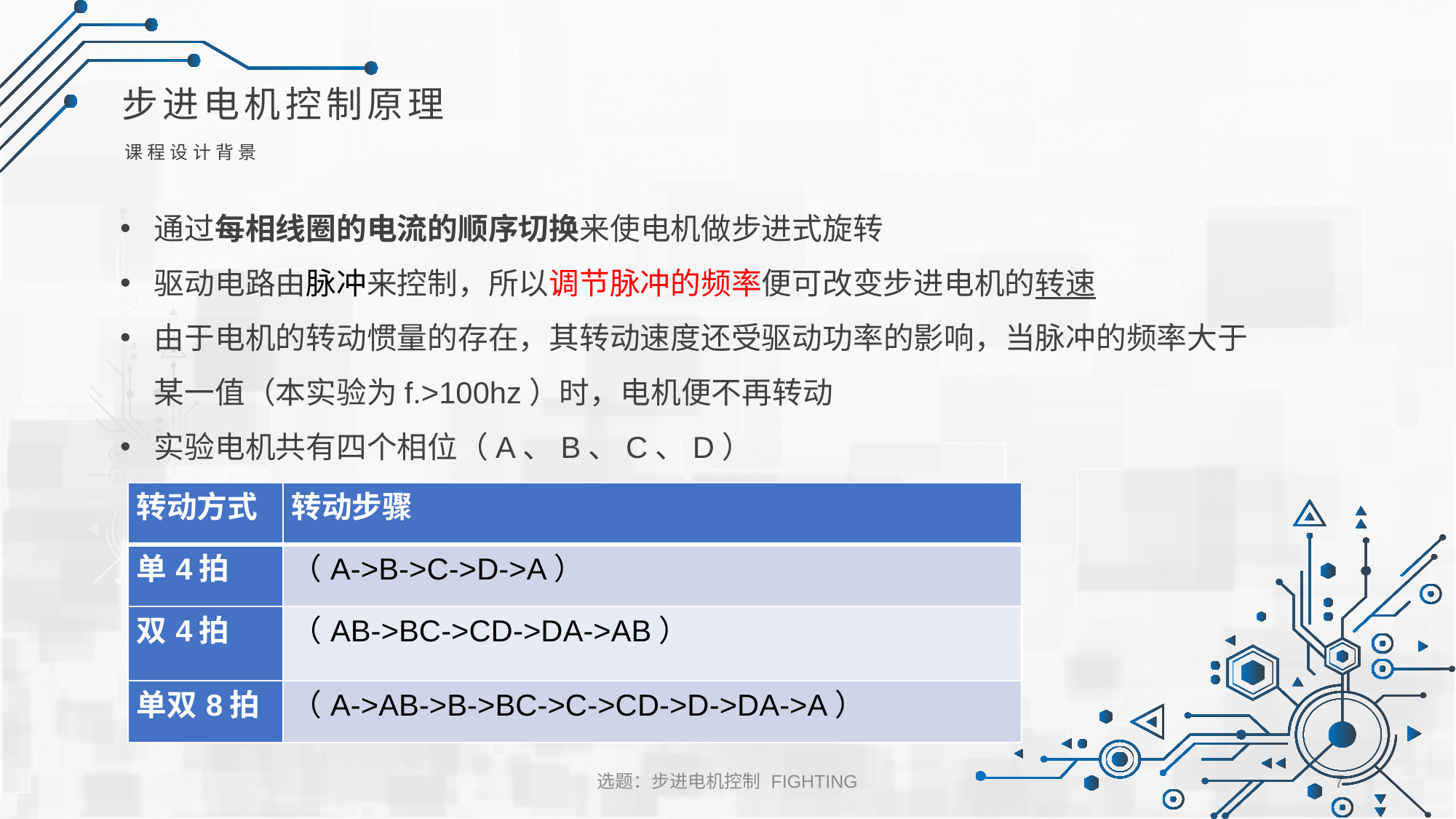

步进电机控制原理
课程设计背景
通过每相线圈的电流的顺序切换来使电机做步进式旋转
驱动电路由脉冲来控制，所以调节脉冲的频率便可改变步进电机的转速
由于电机的转动惯量的存在，其转动速度还受驱动功率的影响，当脉冲的频率大于某一值（本实验为f.>100hz）时，电机便不再转动
实验电机共有四个相位（A、B、C、D）

| 转动方式 | 转动步骤 |
| --- | --- |
| 单4拍 | （A->B->C->D->A） |
| 双4拍 | （AB->BC->CD->DA->AB） |
| 单双8拍 | （A->AB->B->BC->C->CD->D->DA->A） |

选题：步进电机控制 FIGHTING
7